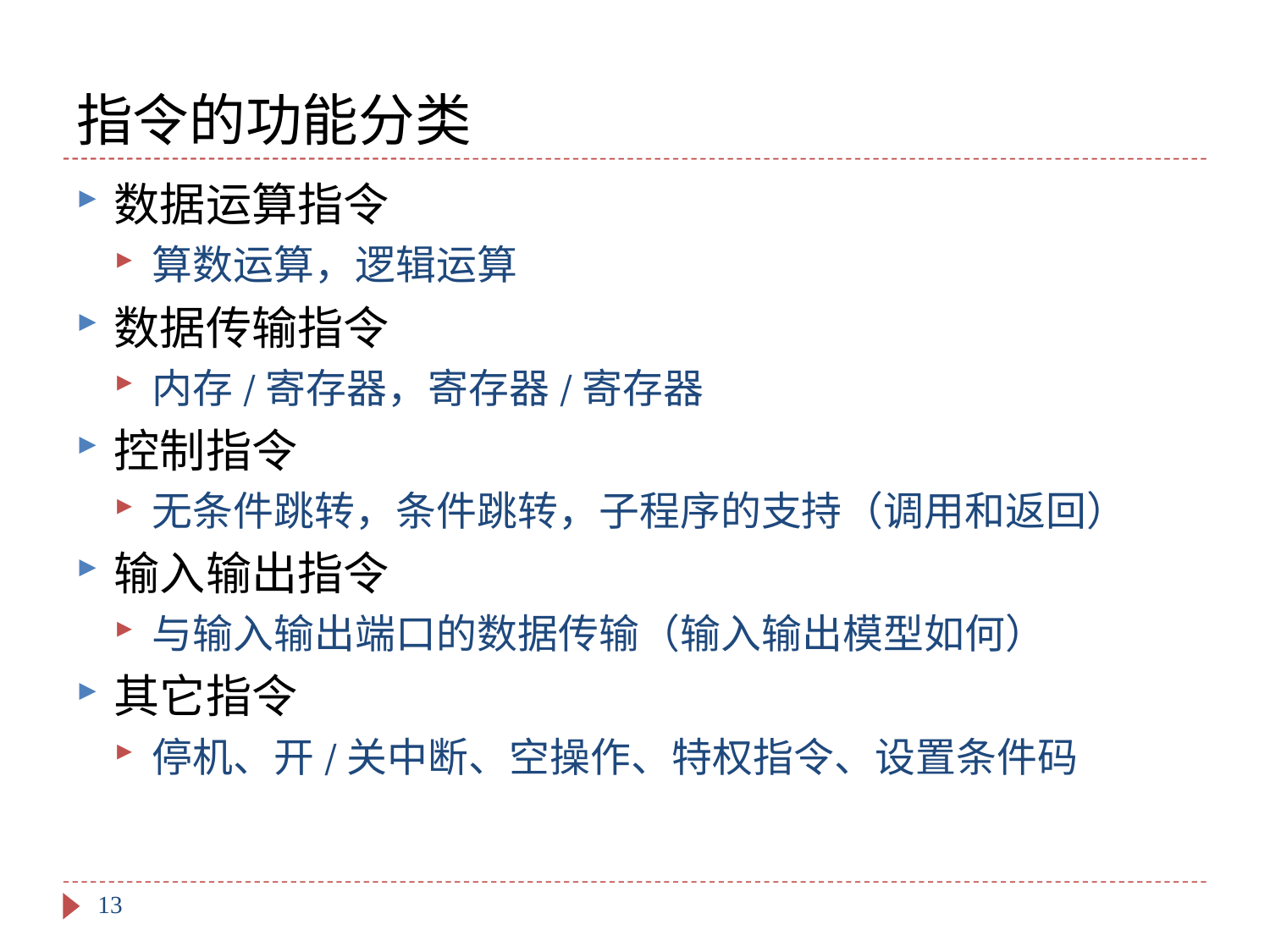

# 指令的功能分类
数据运算指令
算数运算，逻辑运算
数据传输指令
内存/寄存器，寄存器/寄存器
控制指令
无条件跳转，条件跳转，子程序的支持（调用和返回）
输入输出指令
与输入输出端口的数据传输（输入输出模型如何）
其它指令
停机、开/关中断、空操作、特权指令、设置条件码
13